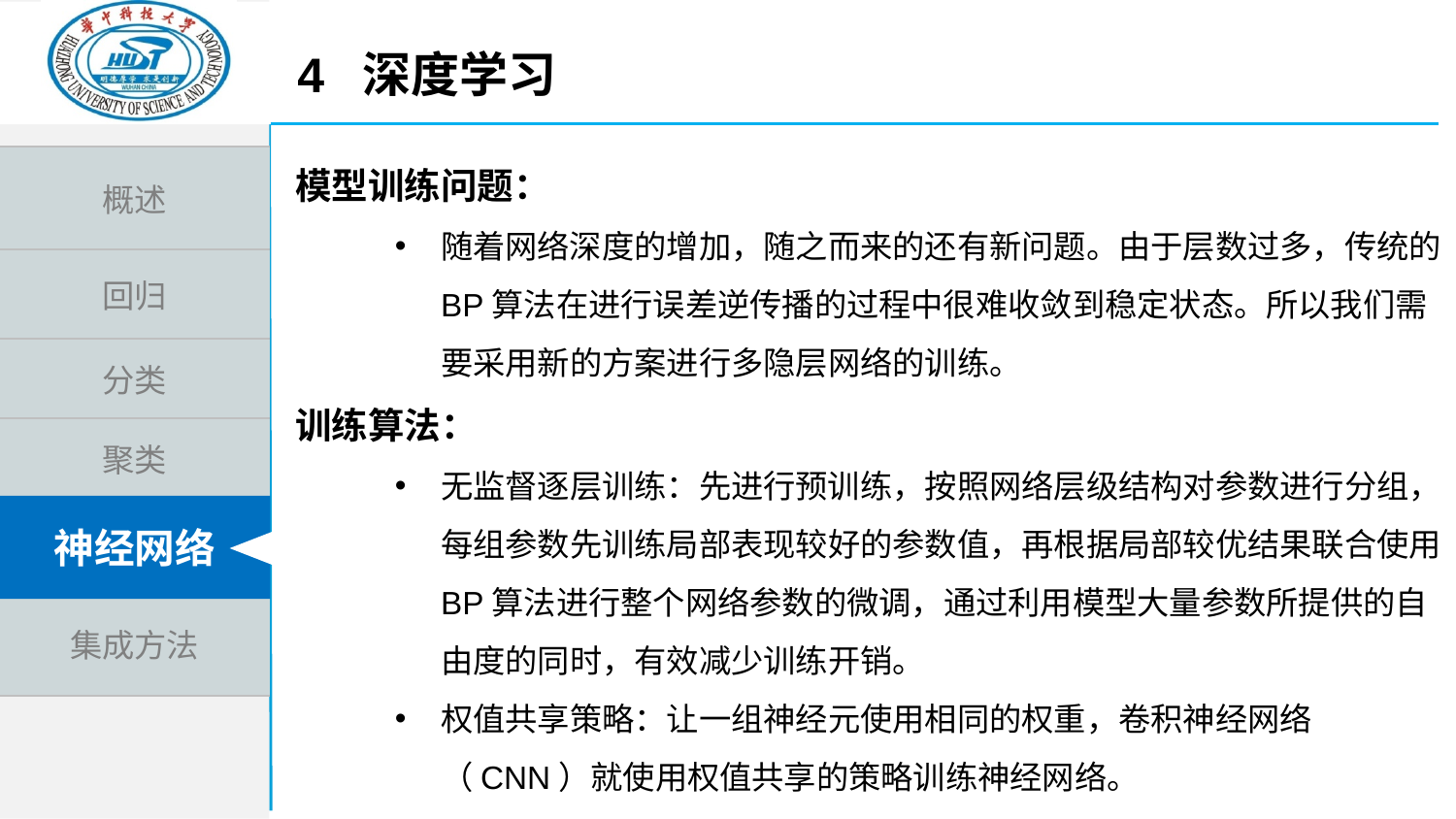

4  深度学习
模型训练问题：
随着网络深度的增加，随之而来的还有新问题。由于层数过多，传统的BP算法在进行误差逆传播的过程中很难收敛到稳定状态。所以我们需要采用新的方案进行多隐层网络的训练。
训练算法：
无监督逐层训练：先进行预训练，按照网络层级结构对参数进行分组，每组参数先训练局部表现较好的参数值，再根据局部较优结果联合使用BP算法进行整个网络参数的微调，通过利用模型大量参数所提供的自由度的同时，有效减少训练开销。
权值共享策略：让一组神经元使用相同的权重，卷积神经网络（CNN）就使用权值共享的策略训练神经网络。